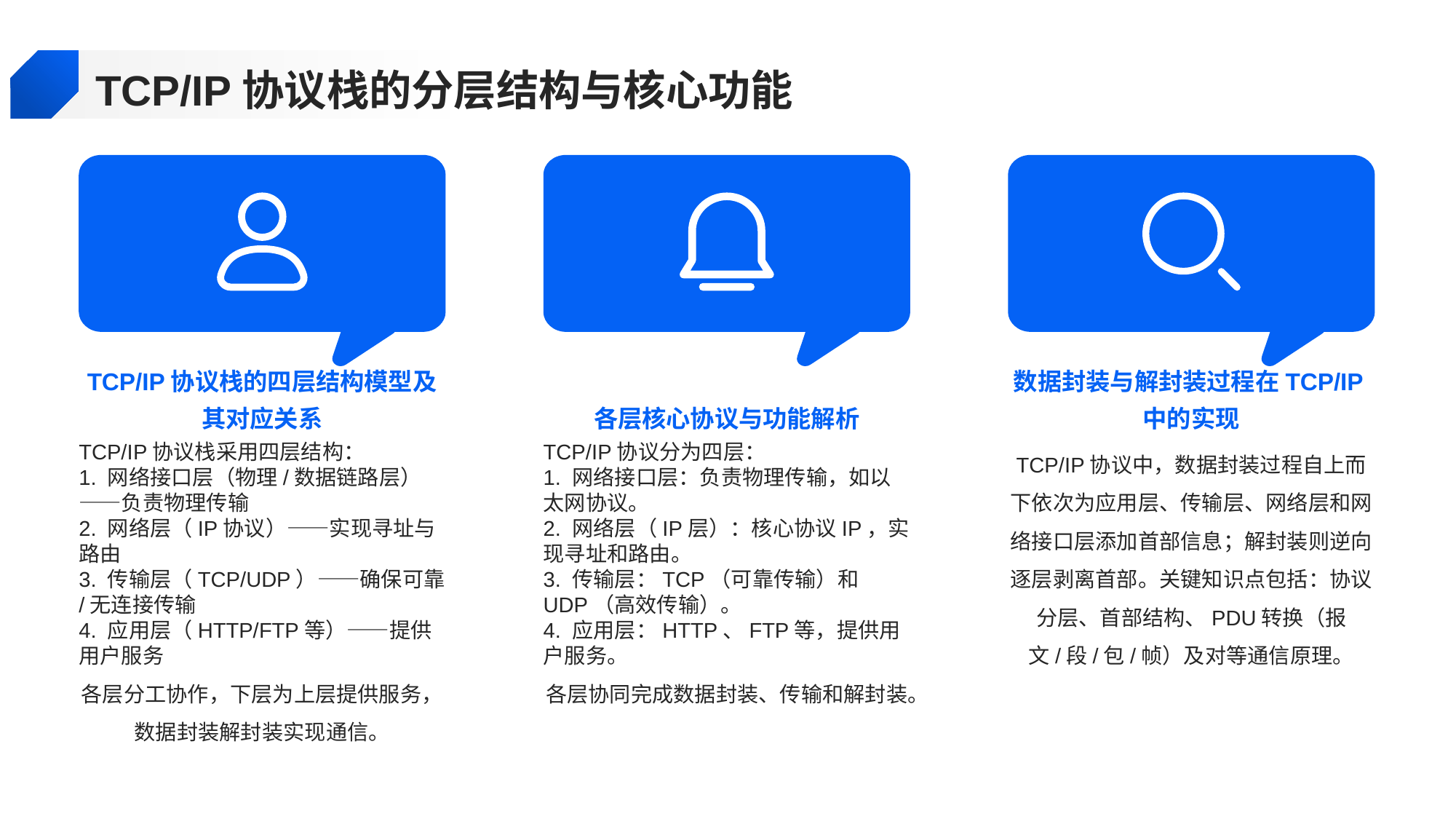

TCP/IP协议栈的分层结构与核心功能

TCP/IP协议栈的四层结构模型及其对应关系
各层核心协议与功能解析
数据封装与解封装过程在TCP/IP中的实现
TCP/IP协议栈采用四层结构：
1. 网络接口层（物理/数据链路层）——负责物理传输
2. 网络层（IP协议）——实现寻址与路由
3. 传输层（TCP/UDP）——确保可靠/无连接传输
4. 应用层（HTTP/FTP等）——提供用户服务
各层分工协作，下层为上层提供服务，数据封装解封装实现通信。
TCP/IP协议分为四层：
1. 网络接口层：负责物理传输，如以太网协议。
2. 网络层（IP层）：核心协议IP，实现寻址和路由。
3. 传输层：TCP（可靠传输）和UDP（高效传输）。
4. 应用层：HTTP、FTP等，提供用户服务。
各层协同完成数据封装、传输和解封装。
TCP/IP协议中，数据封装过程自上而下依次为应用层、传输层、网络层和网络接口层添加首部信息；解封装则逆向逐层剥离首部。关键知识点包括：协议分层、首部结构、PDU转换（报文/段/包/帧）及对等通信原理。